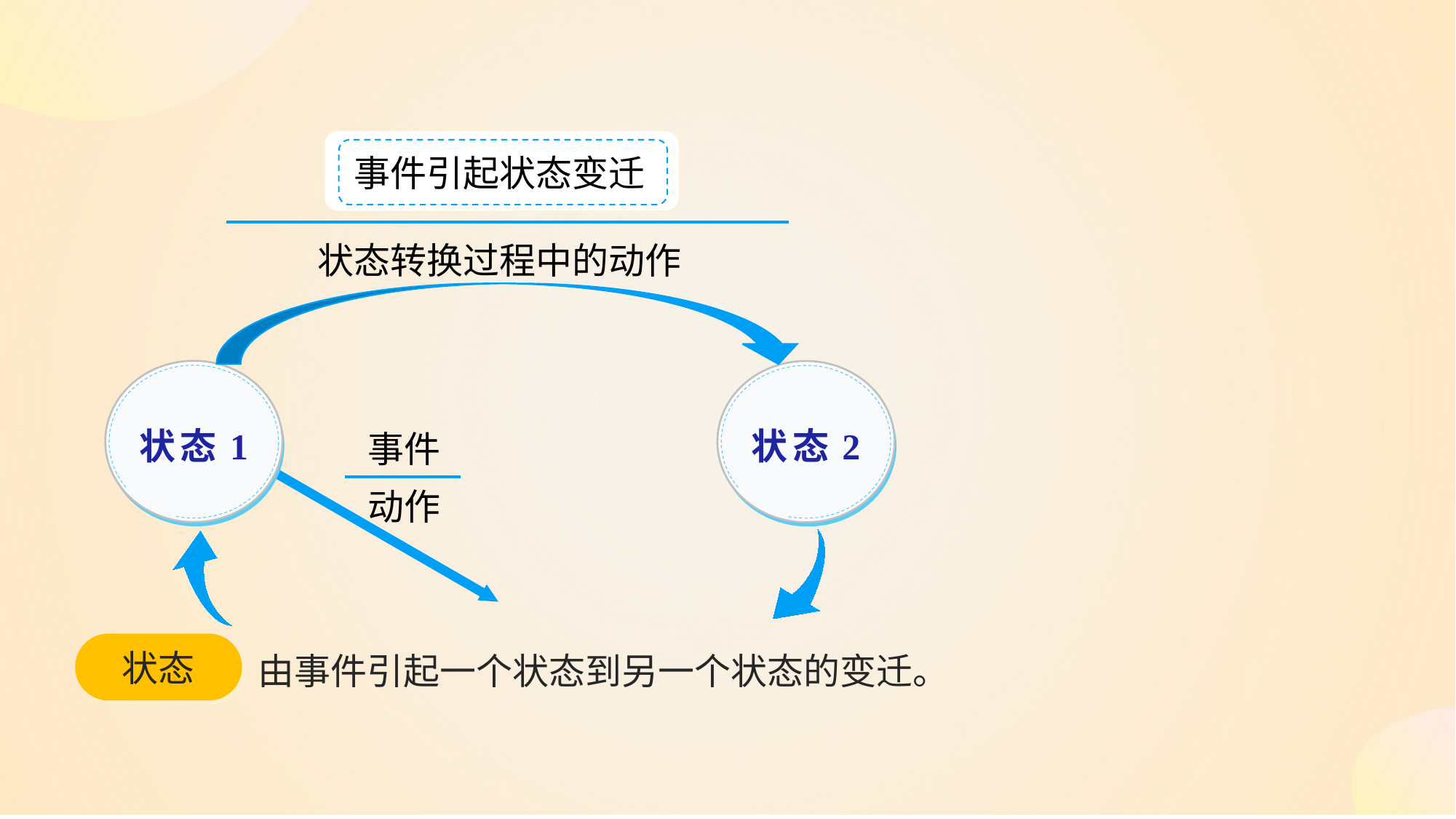

事件引起状态变迁
状态转换过程中的动作

状态1

状态2

事件
动作

状态
由事件引起一个状态到另一个状态的变迁。